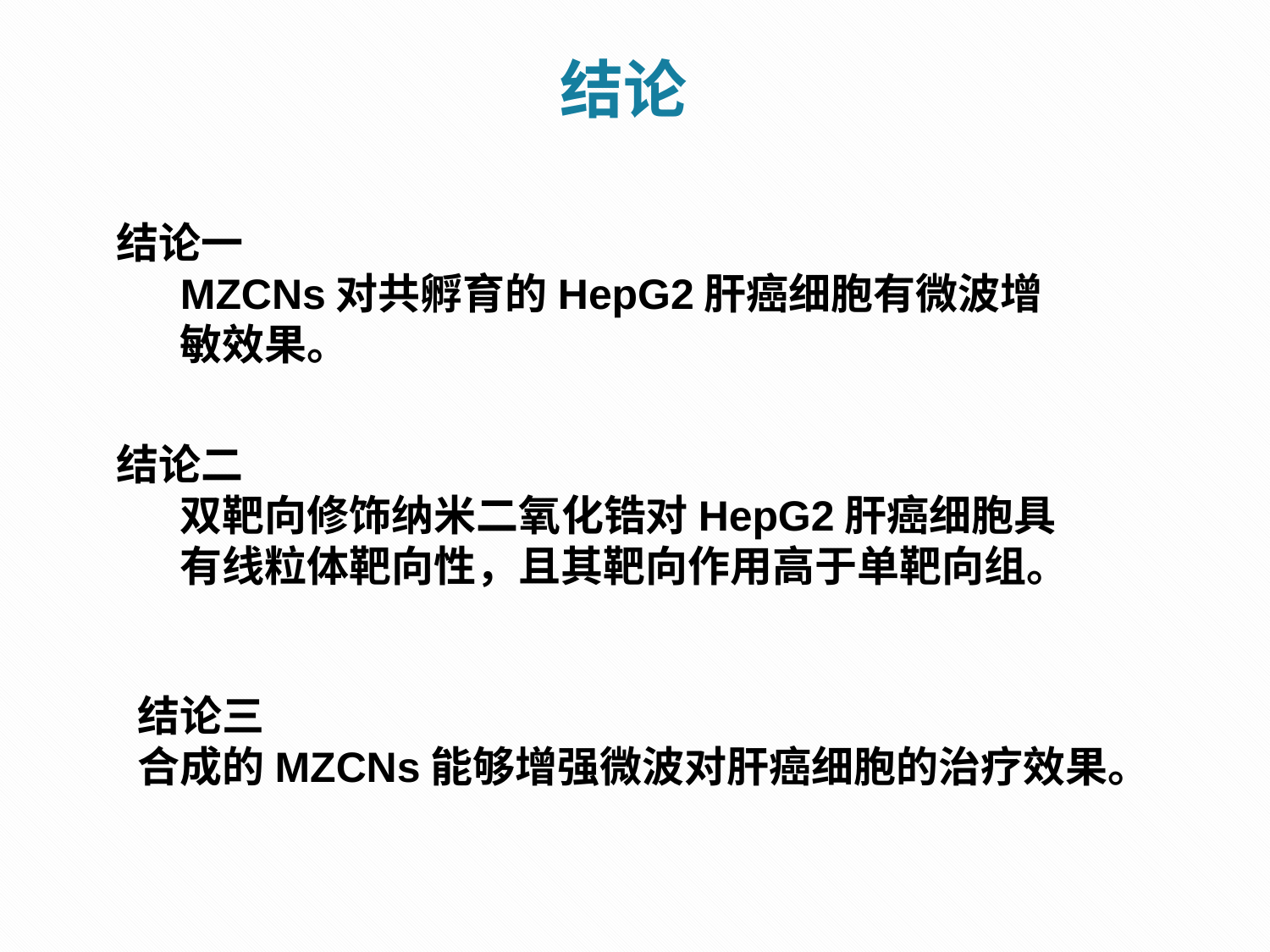

结论
结论一
MZCNs对共孵育的HepG2肝癌细胞有微波增敏效果。
结论二
双靶向修饰纳米二氧化锆对HepG2肝癌细胞具有线粒体靶向性，且其靶向作用高于单靶向组。
结论三
合成的MZCNs能够增强微波对肝癌细胞的治疗效果。